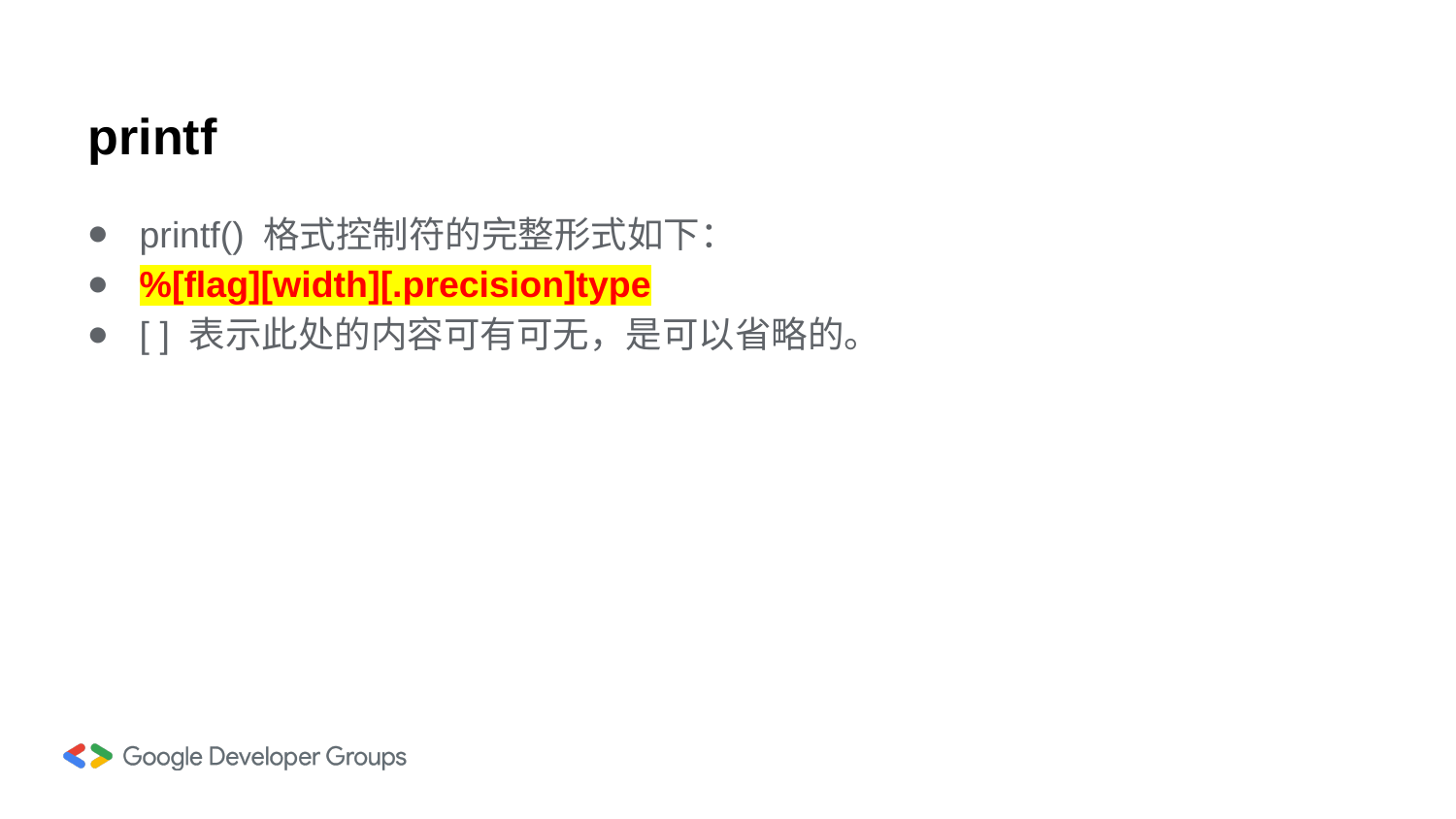

# printf
printf() 格式控制符的完整形式如下：
%[flag][width][.precision]type
[ ] 表示此处的内容可有可无，是可以省略的。